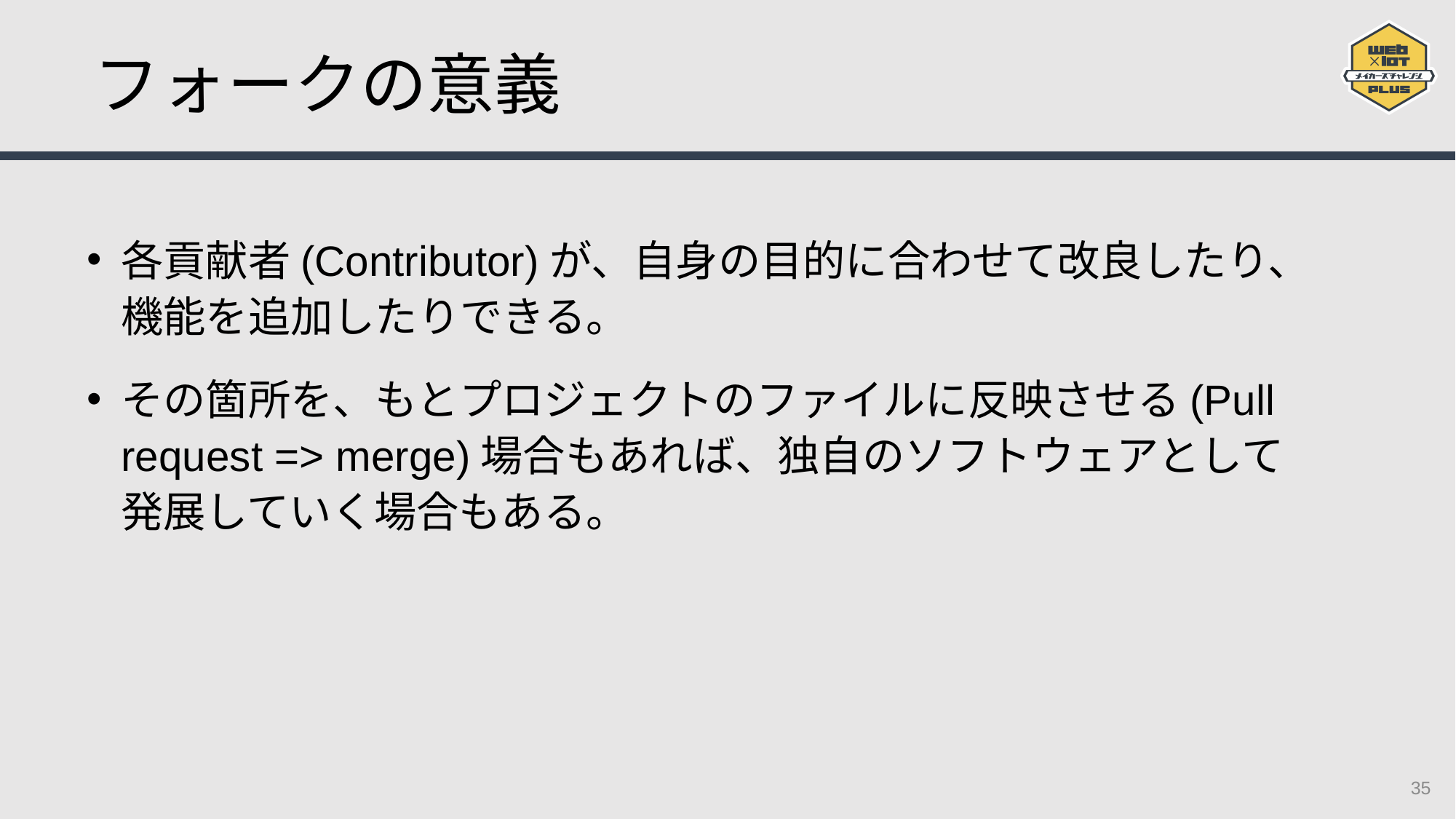

# フォークの意義
各貢献者(Contributor)が、自身の目的に合わせて改良したり、機能を追加したりできる。
その箇所を、もとプロジェクトのファイルに反映させる(Pull request => merge)場合もあれば、独自のソフトウェアとして発展していく場合もある。
35